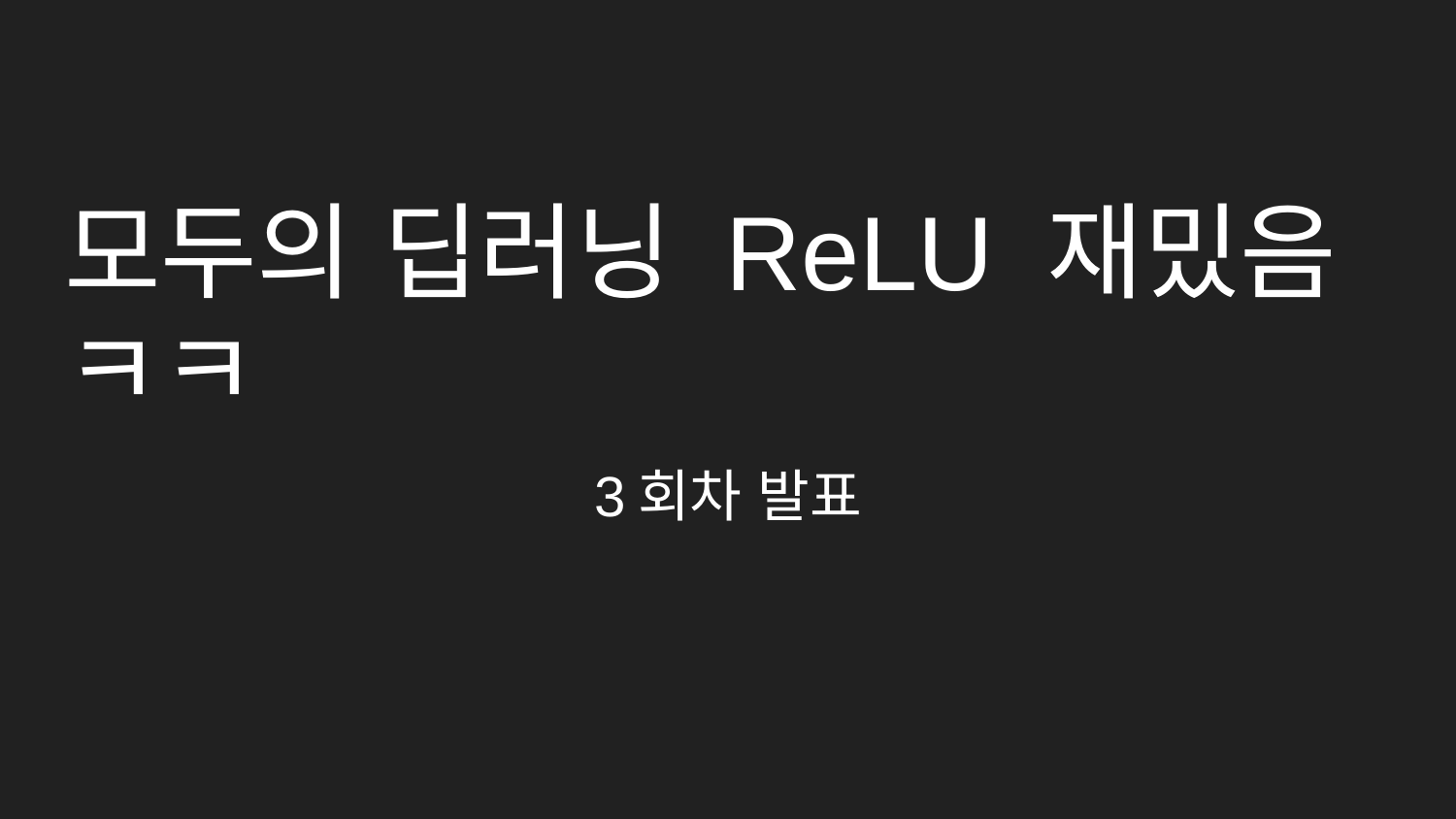

# 모두의 딥러닝 ReLU 재밌음 ㅋㅋ
3회차 발표